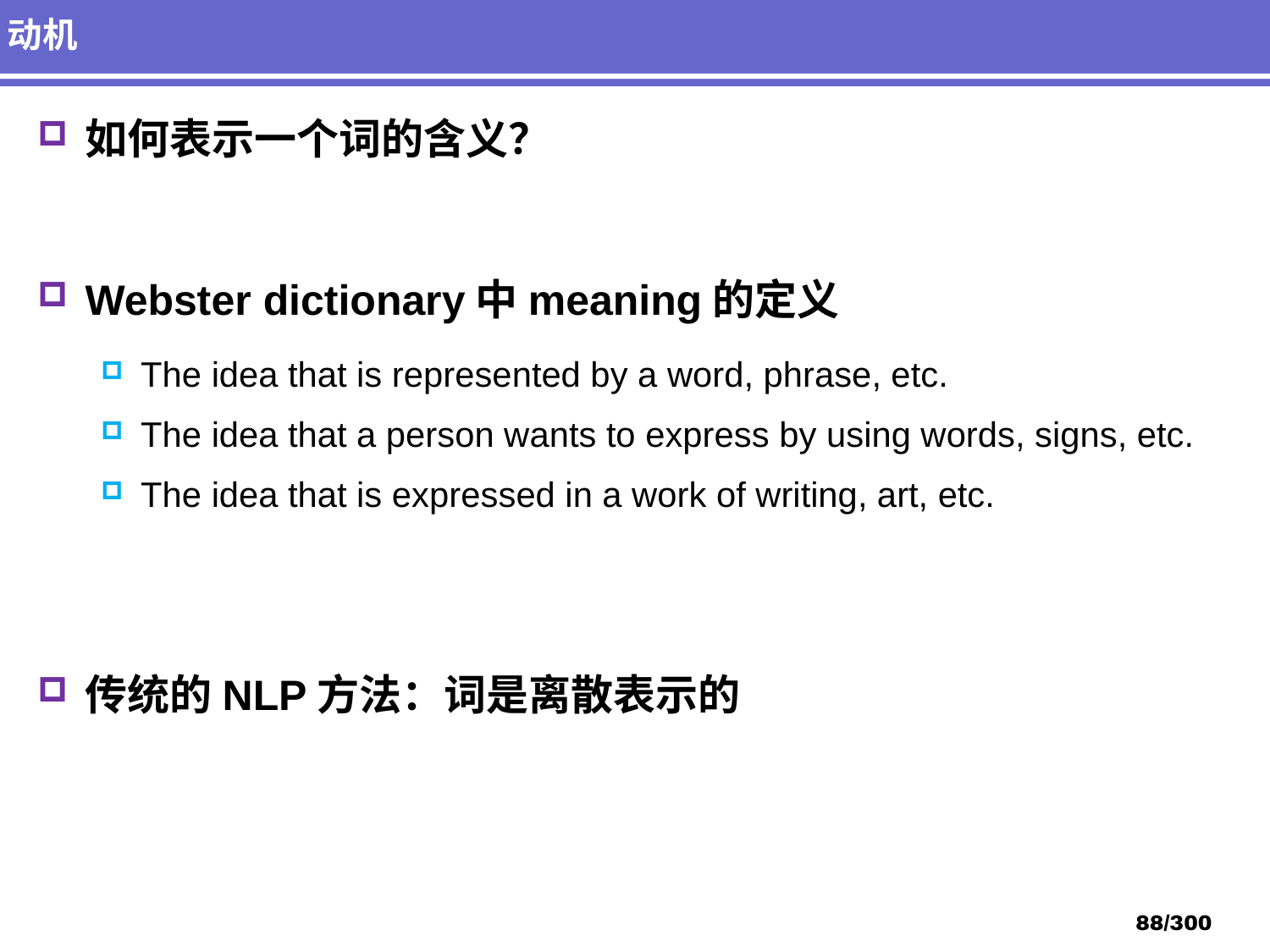

# 动机
如何表示一个词的含义？

Webster dictionary中meaning的定义
The idea that is represented by a word, phrase, etc.
The idea that a person wants to express by using words, signs, etc.
The idea that is expressed in a work of writing, art, etc.

传统的NLP方法：词是离散表示的
88/300